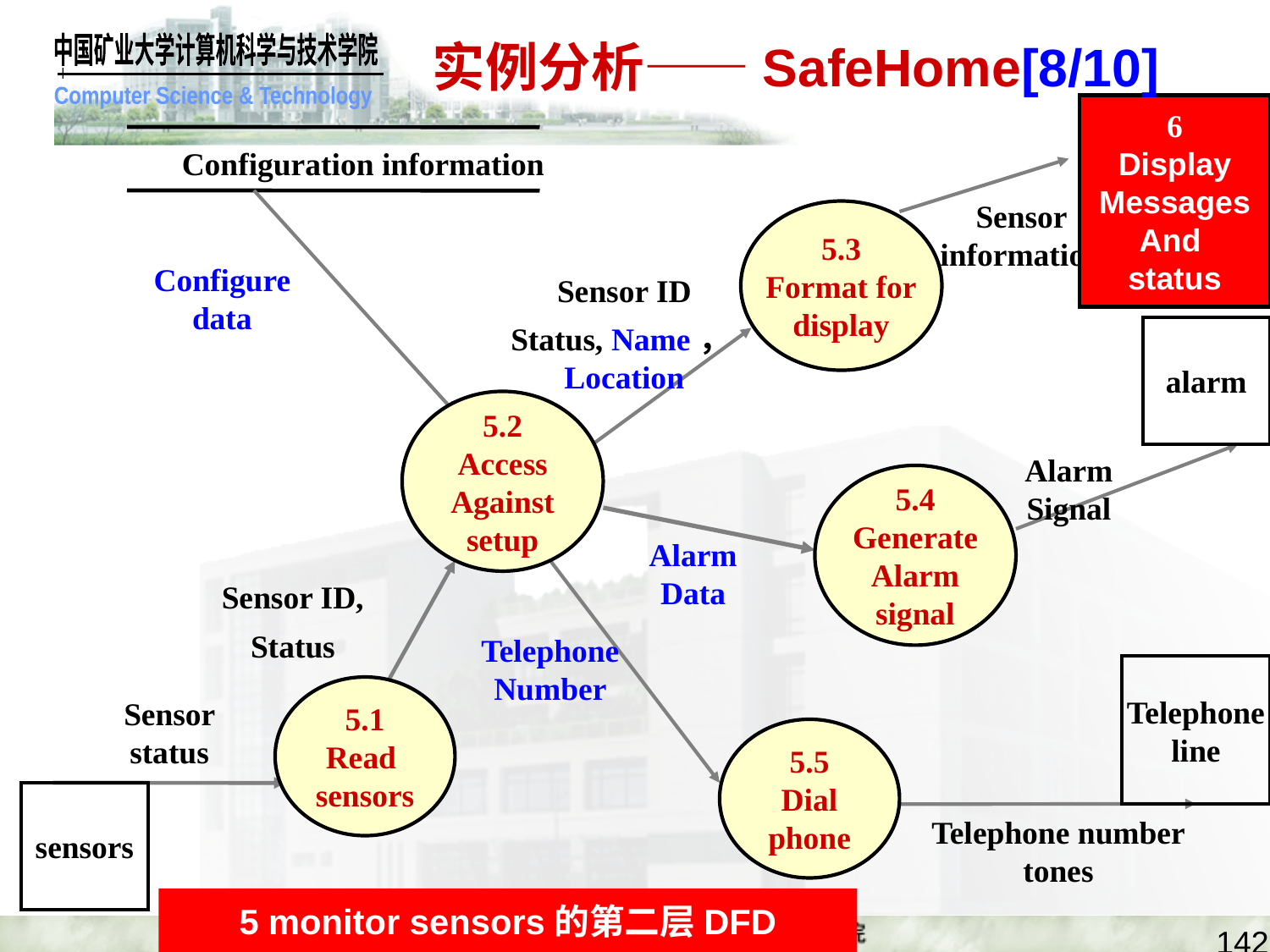

# 实例分析——SafeHome[8/10]
6
Display
Messages
And
status

Configuration information

Sensor information

Configure data
5.3
Format for
display
Sensor ID
Status, Name，Location

alarm
5.2
Access
Against
setup
Alarm Signal

5.4
Generate
Alarm
signal

Alarm Data

Sensor ID,
Status

Telephone Number
Telephone
line
5.1
Read
sensors
Sensor status

5.5
Dial
phone
sensors

Telephone number tones
5 monitor sensors的第二层DFD
142